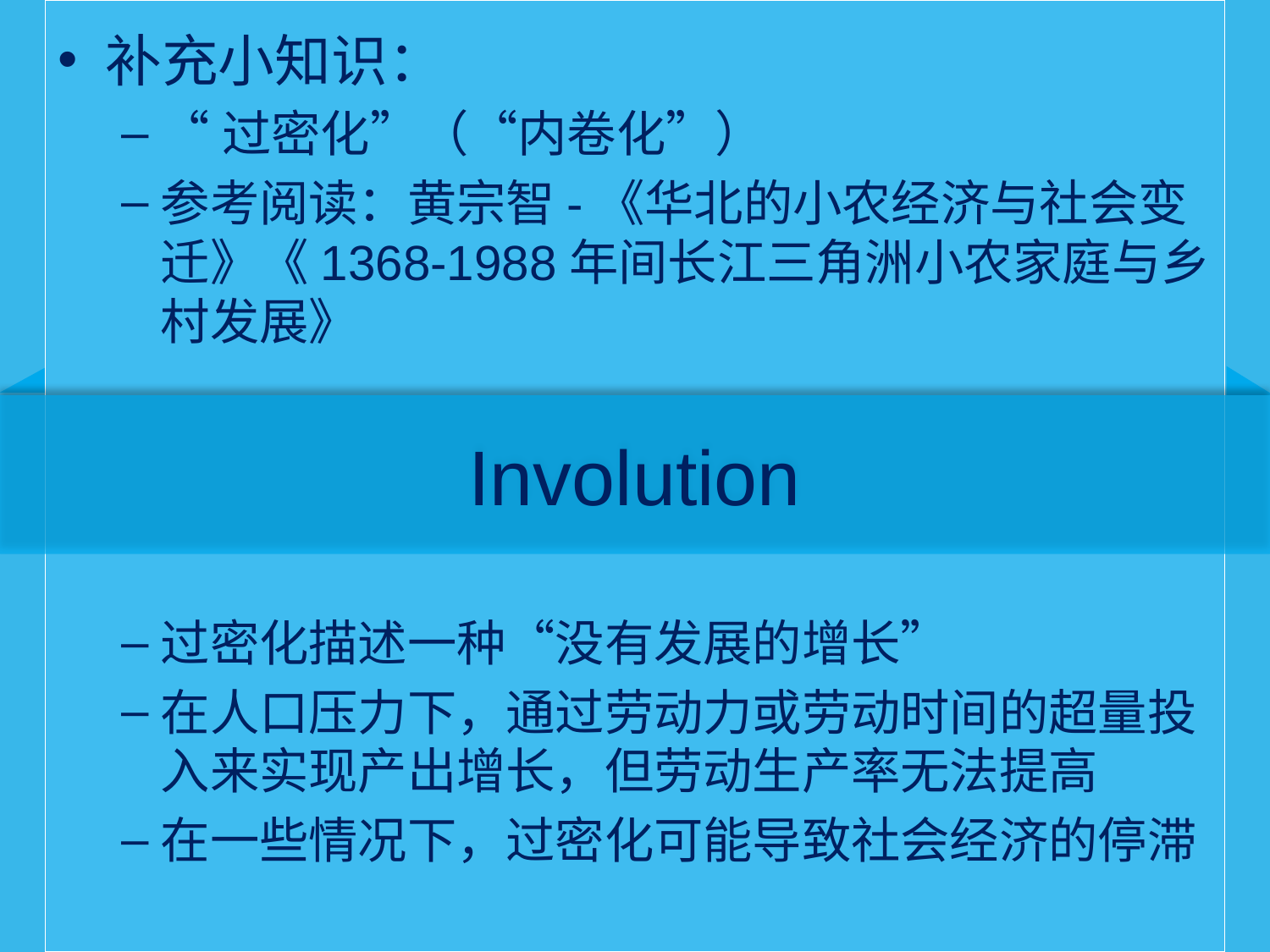

补充小知识：
“过密化”（“内卷化”）
参考阅读：黄宗智-《华北的小农经济与社会变迁》《1368-1988年间长江三角洲小农家庭与乡村发展》

过密化描述一种“没有发展的增长”
在人口压力下，通过劳动力或劳动时间的超量投入来实现产出增长，但劳动生产率无法提高
在一些情况下，过密化可能导致社会经济的停滞
# Involution